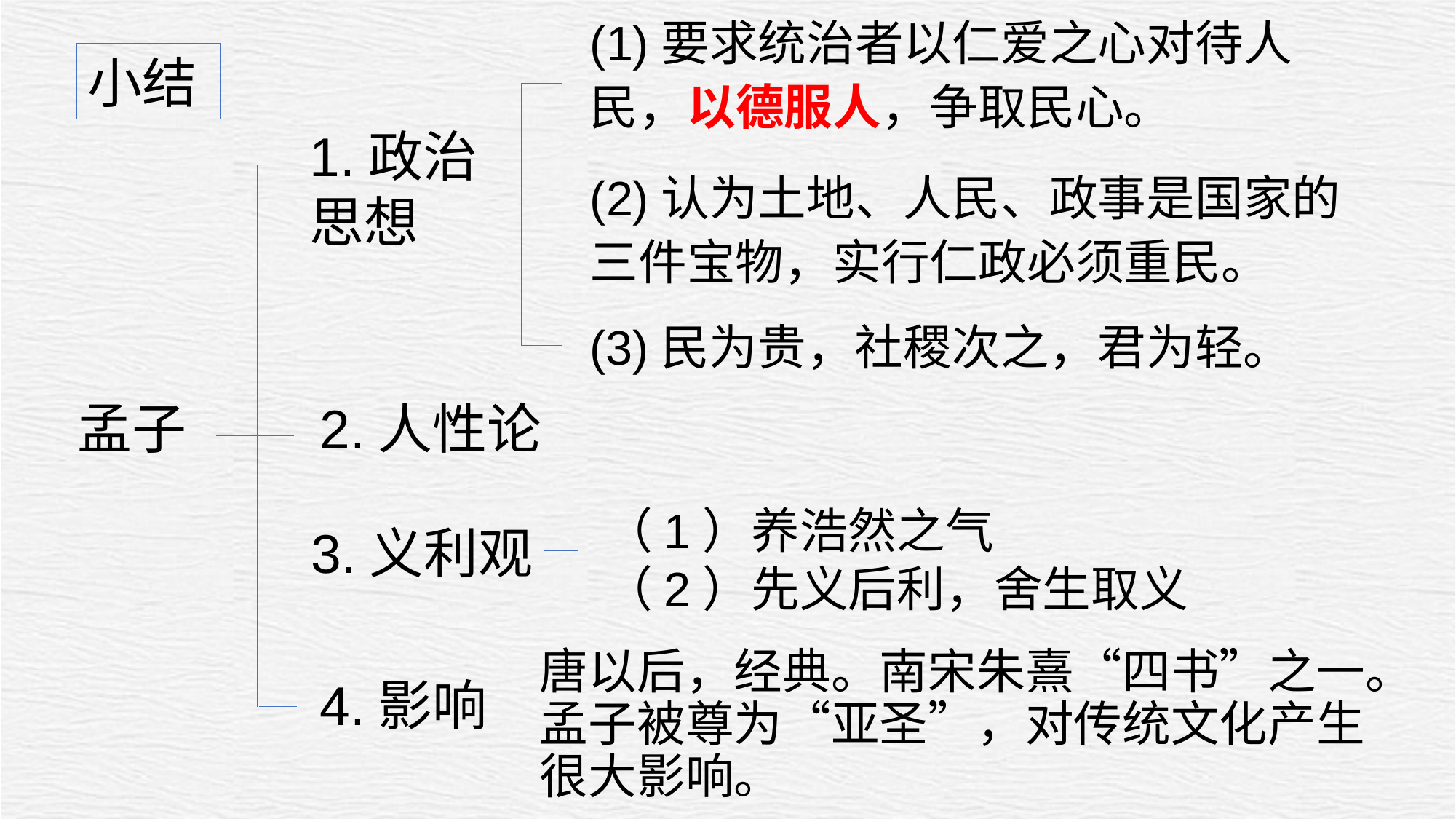

(1)要求统治者以仁爱之心对待人民，以德服人，争取民心。
小结
1.政治思想
(2)认为土地、人民、政事是国家的三件宝物，实行仁政必须重民。
(3)民为贵，社稷次之，君为轻。
孟子
2.人性论
（1）养浩然之气
（2）先义后利，舍生取义
3.义利观
唐以后，经典。南宋朱熹“四书”之一。
孟子被尊为“亚圣”，对传统文化产生很大影响。
4.影响